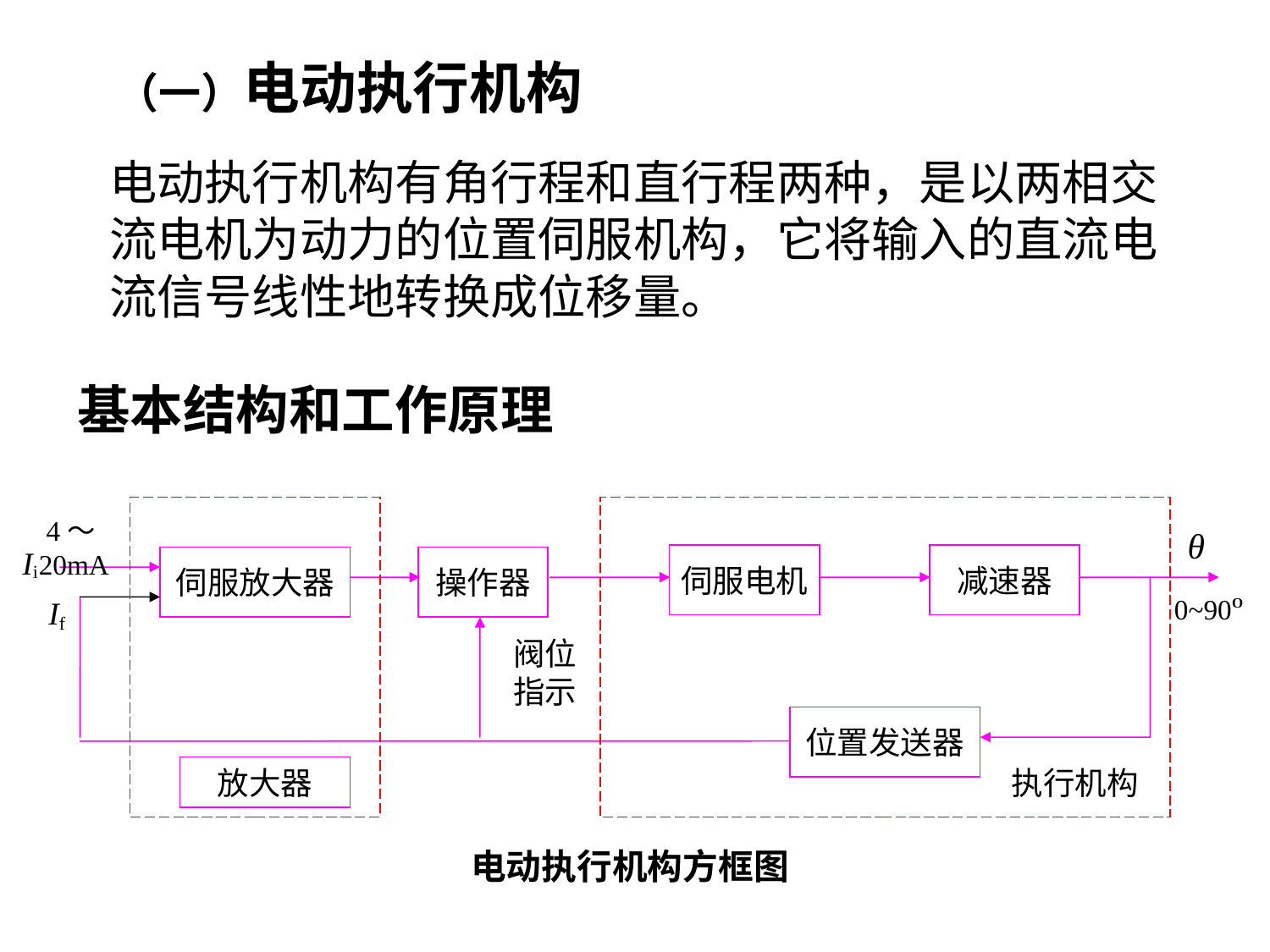

（一）电动执行机构
电动执行机构有角行程和直行程两种，是以两相交流电机为动力的位置伺服机构，它将输入的直流电流信号线性地转换成位移量。
基本结构和工作原理

4～20mA
θ
Ii
伺服电机
减速器
伺服放大器
操作器

If
0~90O

阀位
指示
位置发送器

放大器
执行机构
电动执行机构方框图